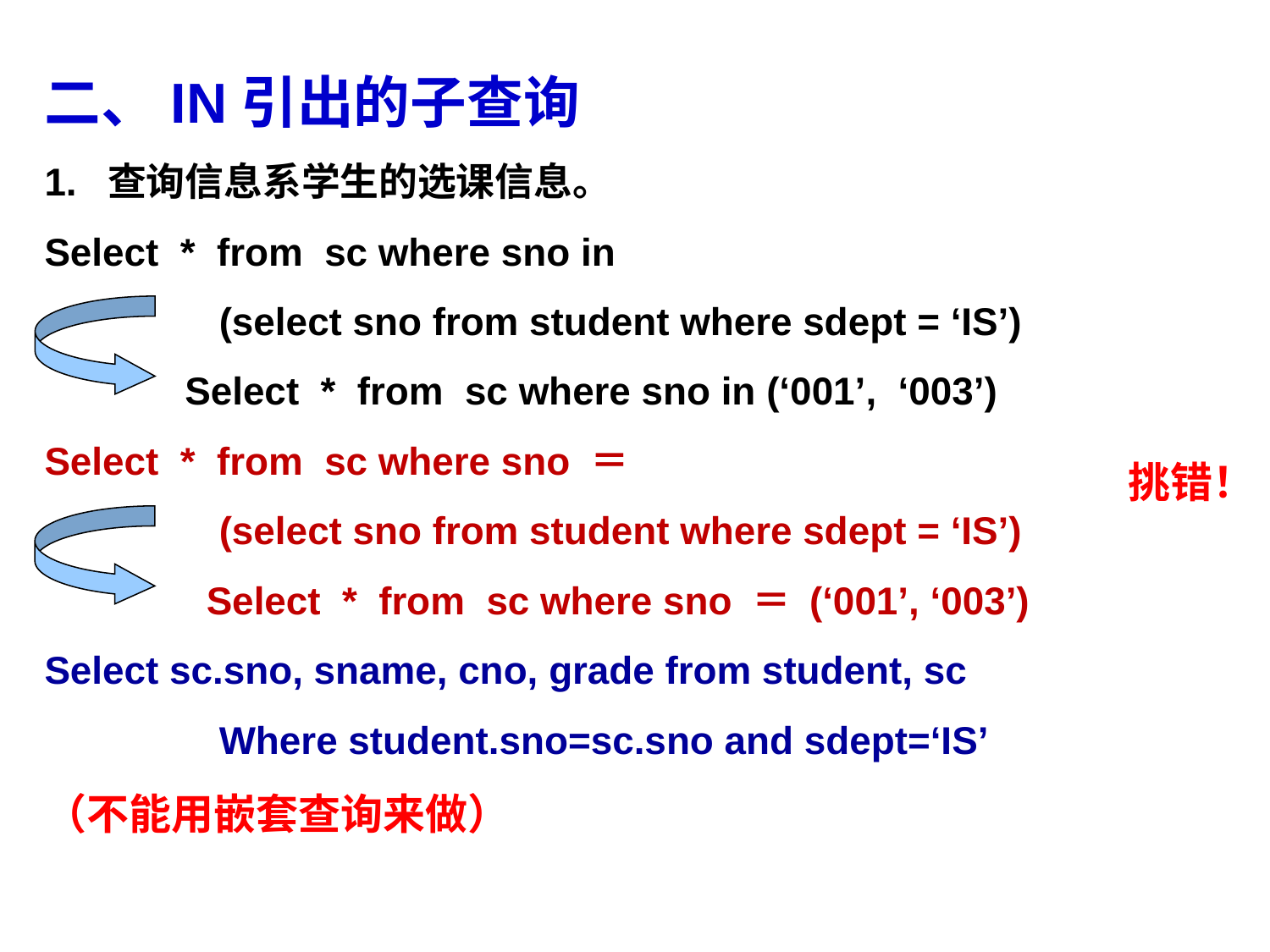

二、IN引出的子查询
1.  查询信息系学生的选课信息。
Select  *  from  sc where sno in
		(select sno from student where sdept = ‘IS’)
             Select  *  from  sc where sno in (‘001’,  ‘003’)
Select  *  from  sc where sno ＝
		(select sno from student where sdept = ‘IS’)
               Select  *  from  sc where sno ＝ (‘001’, ‘003’)
Select sc.sno, sname, cno, grade from student, sc
		Where student.sno=sc.sno and sdept=‘IS’
（不能用嵌套查询来做）

挑错！